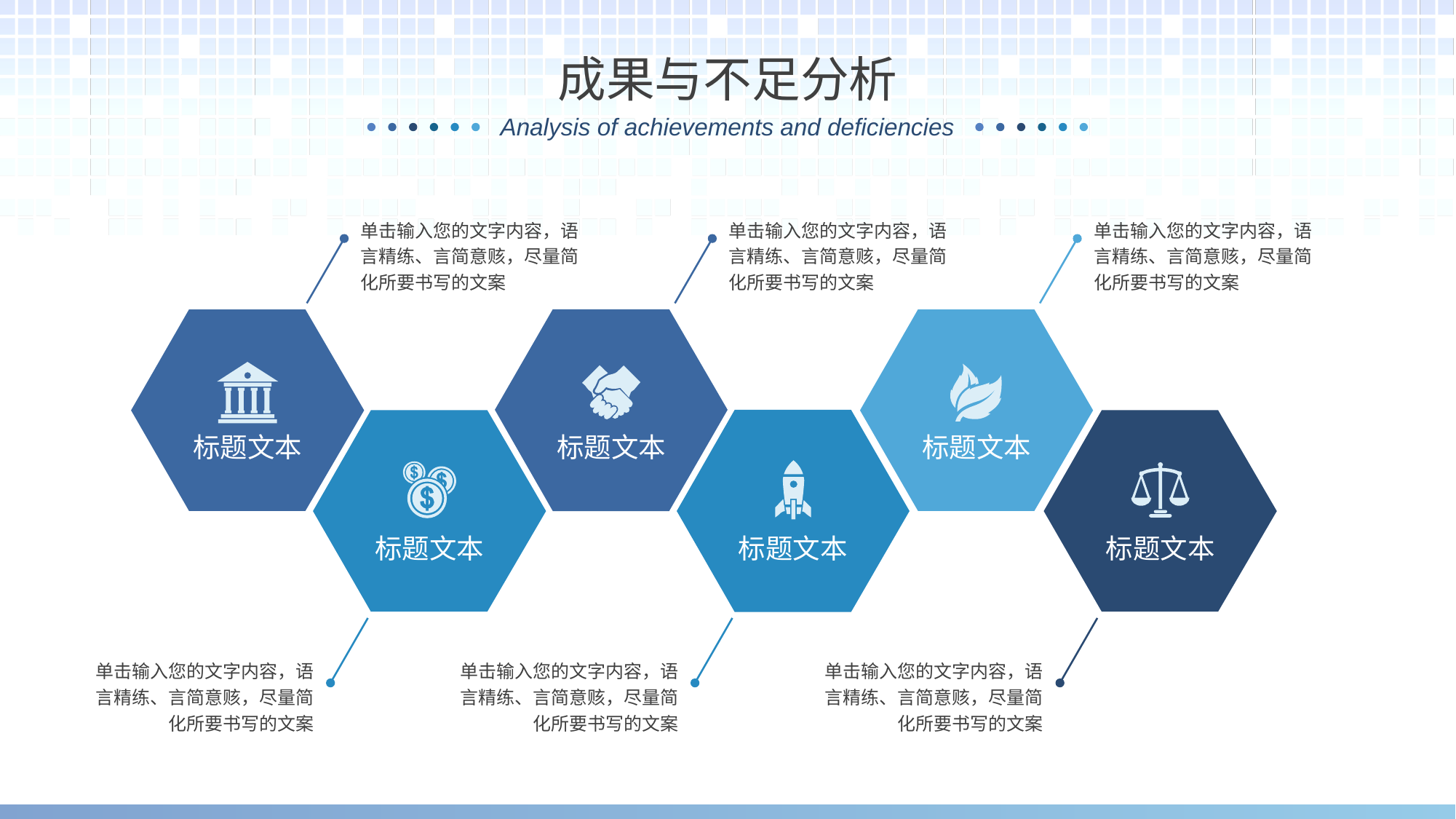

成果与不足分析
单击输入您的文字内容，语言精练、言简意赅，尽量简化所要书写的文案
单击输入您的文字内容，语言精练、言简意赅，尽量简化所要书写的文案
单击输入您的文字内容，语言精练、言简意赅，尽量简化所要书写的文案

标题文本
标题文本
标题文本

标题文本
标题文本
标题文本
单击输入您的文字内容，语言精练、言简意赅，尽量简化所要书写的文案
单击输入您的文字内容，语言精练、言简意赅，尽量简化所要书写的文案
单击输入您的文字内容，语言精练、言简意赅，尽量简化所要书写的文案